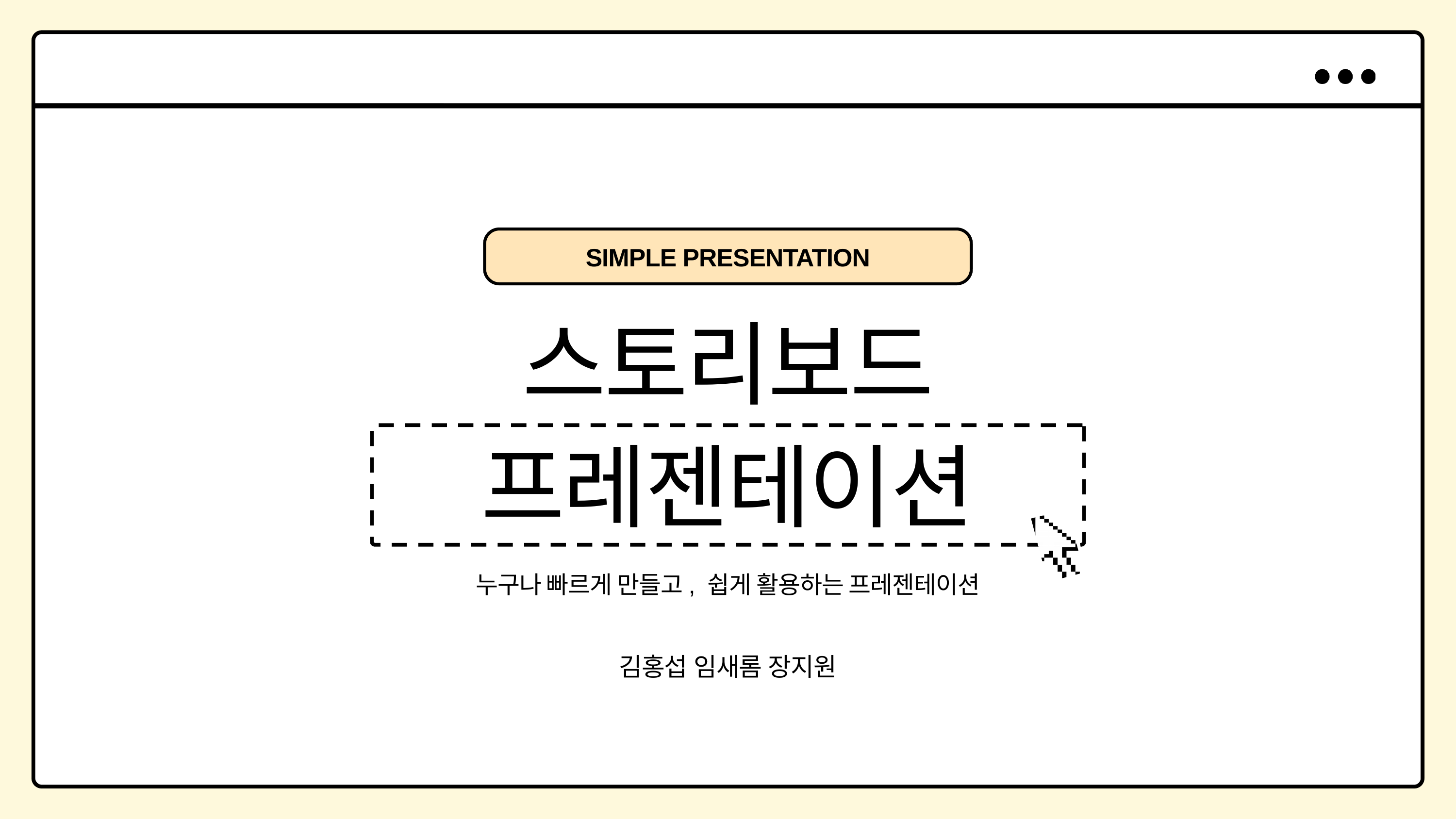

SIMPLE PRESENTATION
스토리보드
프레젠테이션

누구나 빠르게 만들고, 쉽게 활용하는 프레젠테이션
김홍섭 임새롬 장지원